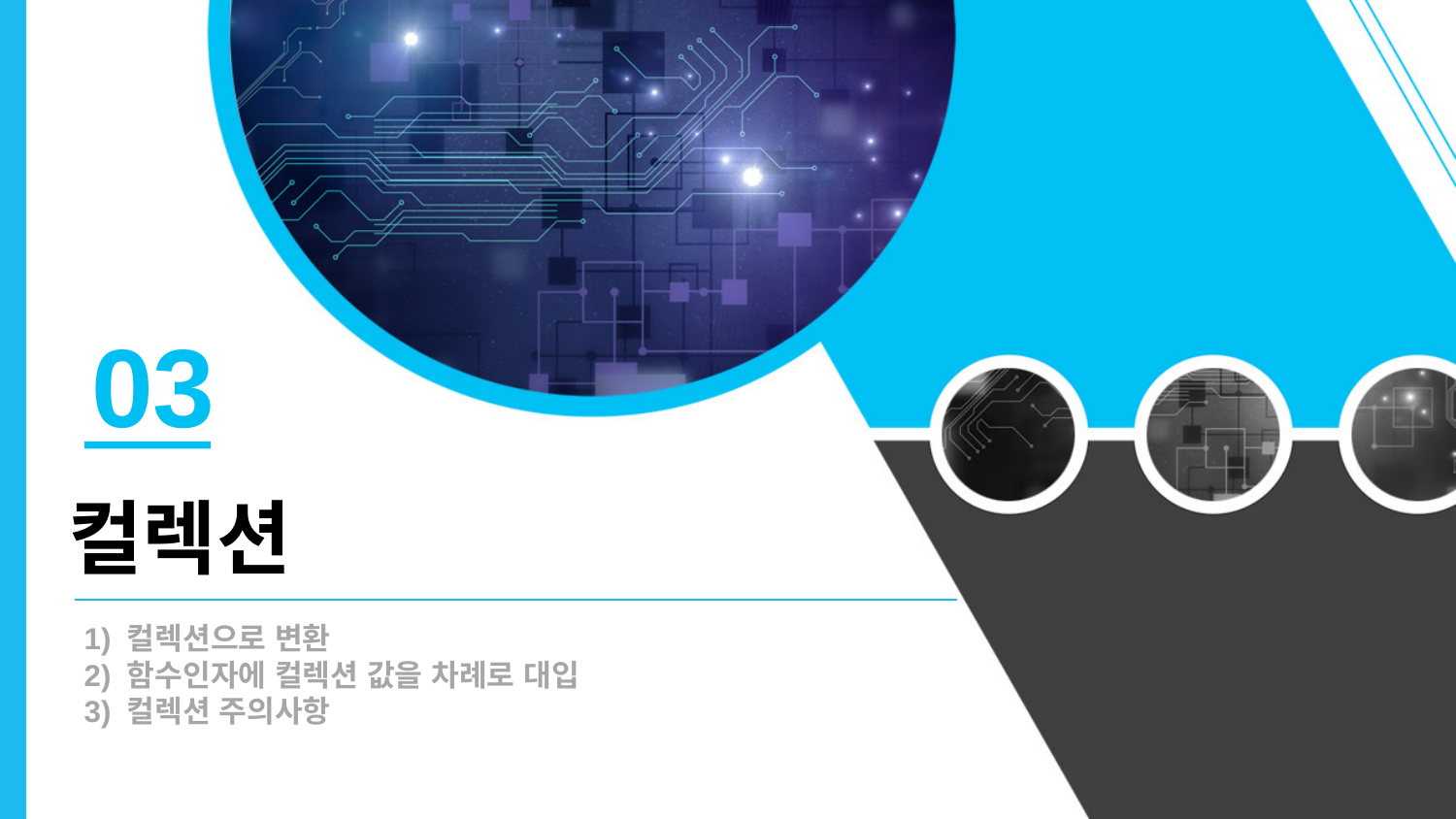

03

컬렉션
1) 컬렉션으로 변환
2) 함수인자에 컬렉션 값을 차례로 대입
3) 컬렉션 주의사항